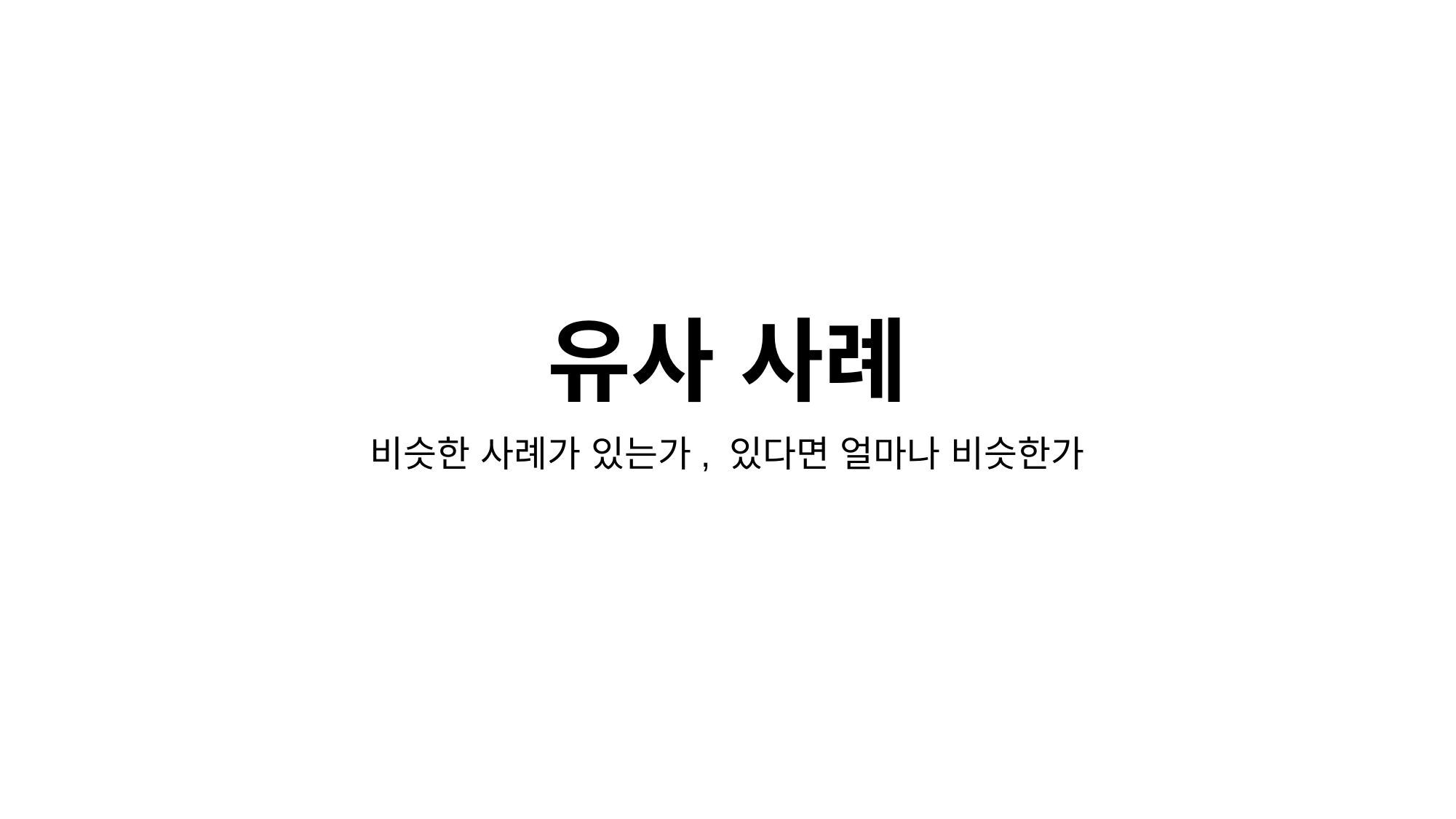

# 유사 사례
비슷한 사례가 있는가, 있다면 얼마나 비슷한가